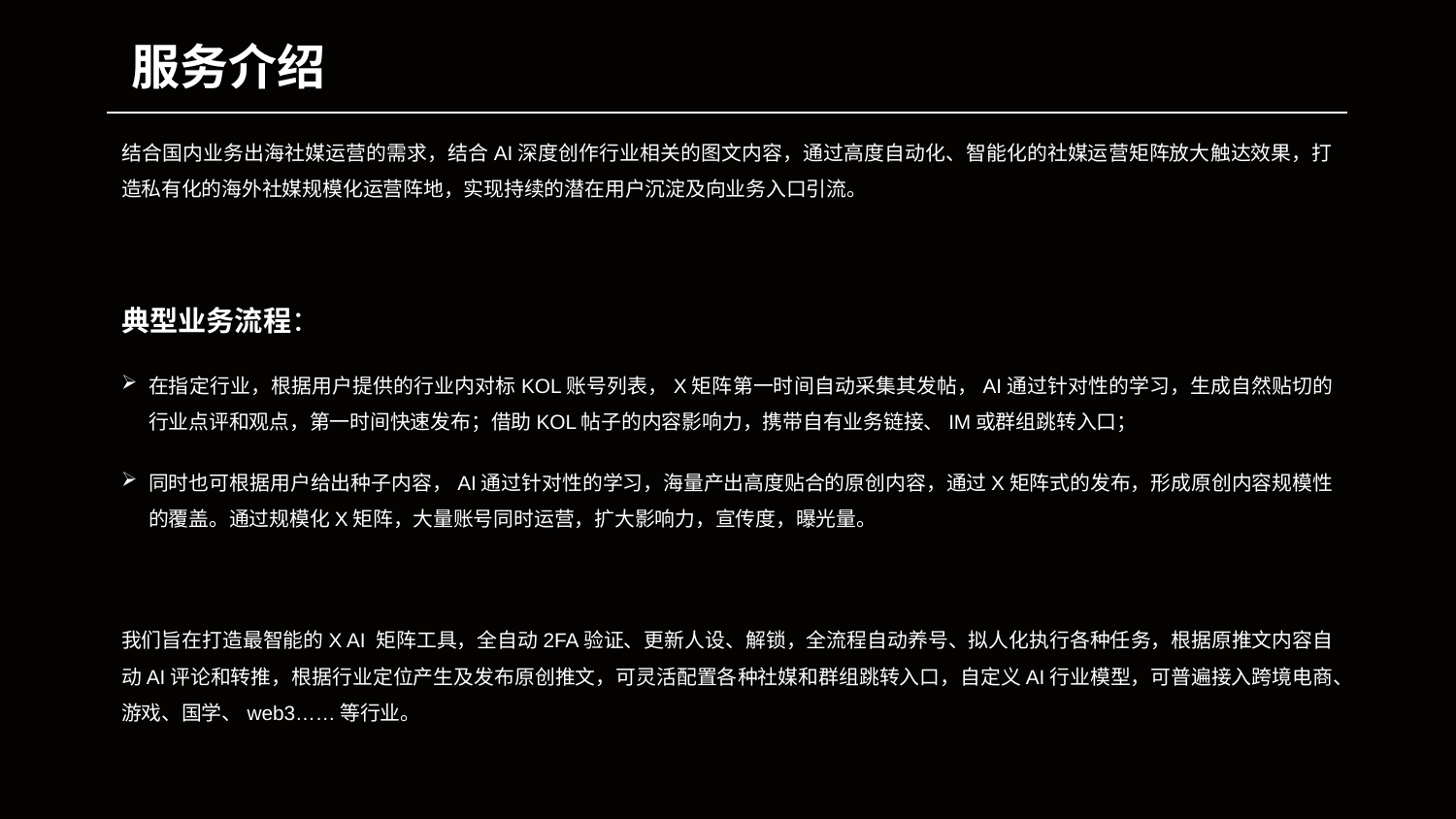

服务介绍
结合国内业务出海社媒运营的需求，结合AI深度创作行业相关的图文内容，通过高度自动化、智能化的社媒运营矩阵放大触达效果，打造私有化的海外社媒规模化运营阵地，实现持续的潜在用户沉淀及向业务入口引流。

典型业务流程：
在指定行业，根据用户提供的行业内对标KOL账号列表，X矩阵第一时间自动采集其发帖，AI通过针对性的学习，生成自然贴切的行业点评和观点，第一时间快速发布；借助KOL帖子的内容影响力，携带自有业务链接、IM或群组跳转入口；
同时也可根据用户给出种子内容，AI通过针对性的学习，海量产出高度贴合的原创内容，通过X矩阵式的发布，形成原创内容规模性的覆盖。通过规模化X矩阵，大量账号同时运营，扩大影响力，宣传度，曝光量。

我们旨在打造最智能的X AI 矩阵工具，全自动2FA验证、更新人设、解锁，全流程自动养号、拟人化执行各种任务，根据原推文内容自动AI评论和转推，根据行业定位产生及发布原创推文，可灵活配置各种社媒和群组跳转入口，自定义AI行业模型，可普遍接入跨境电商、游戏、国学、web3……等行业。